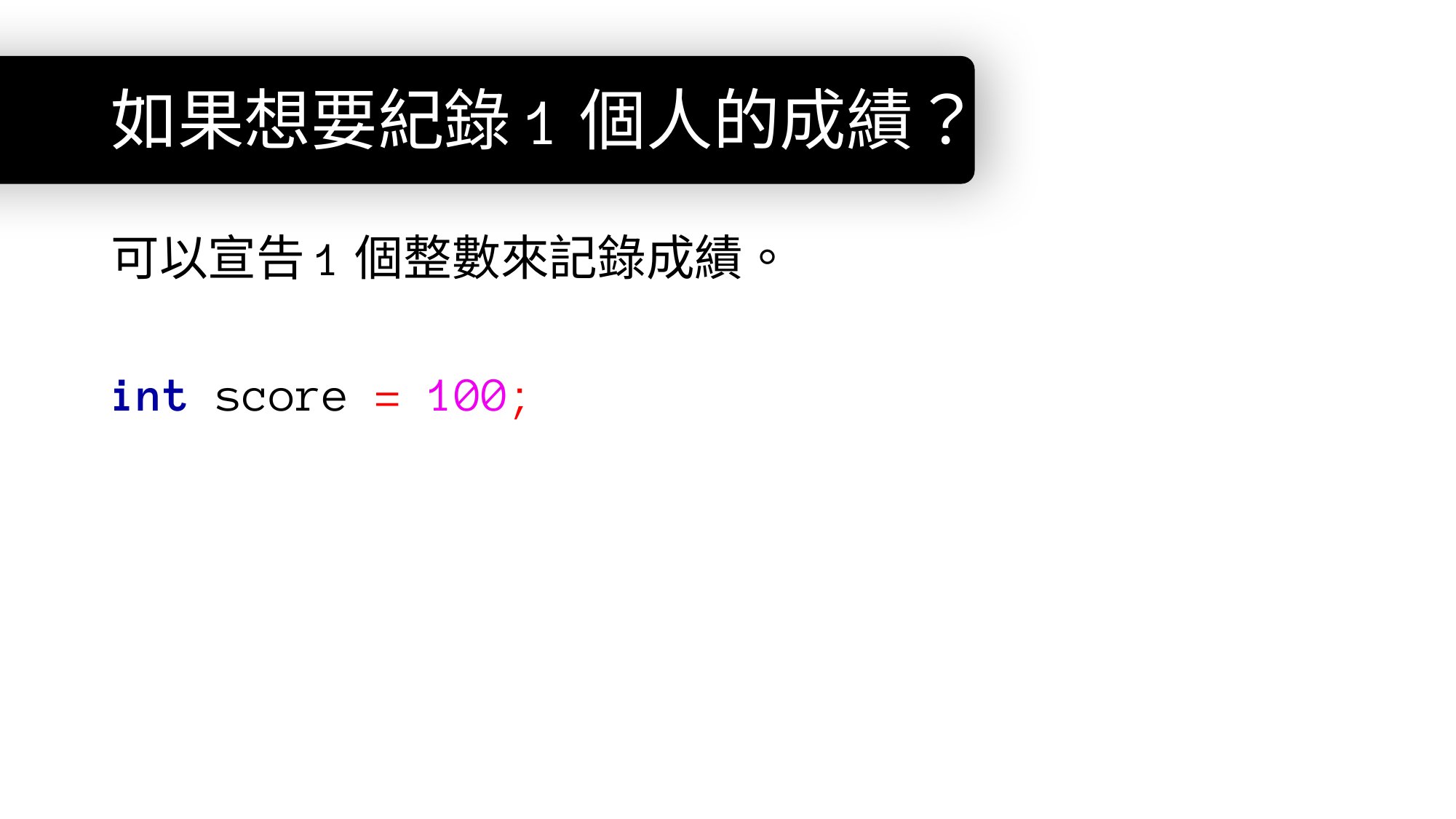

# 如果想要紀錄1個人的成績？

可以宣告1個整數來記錄成績。

int score = 100;